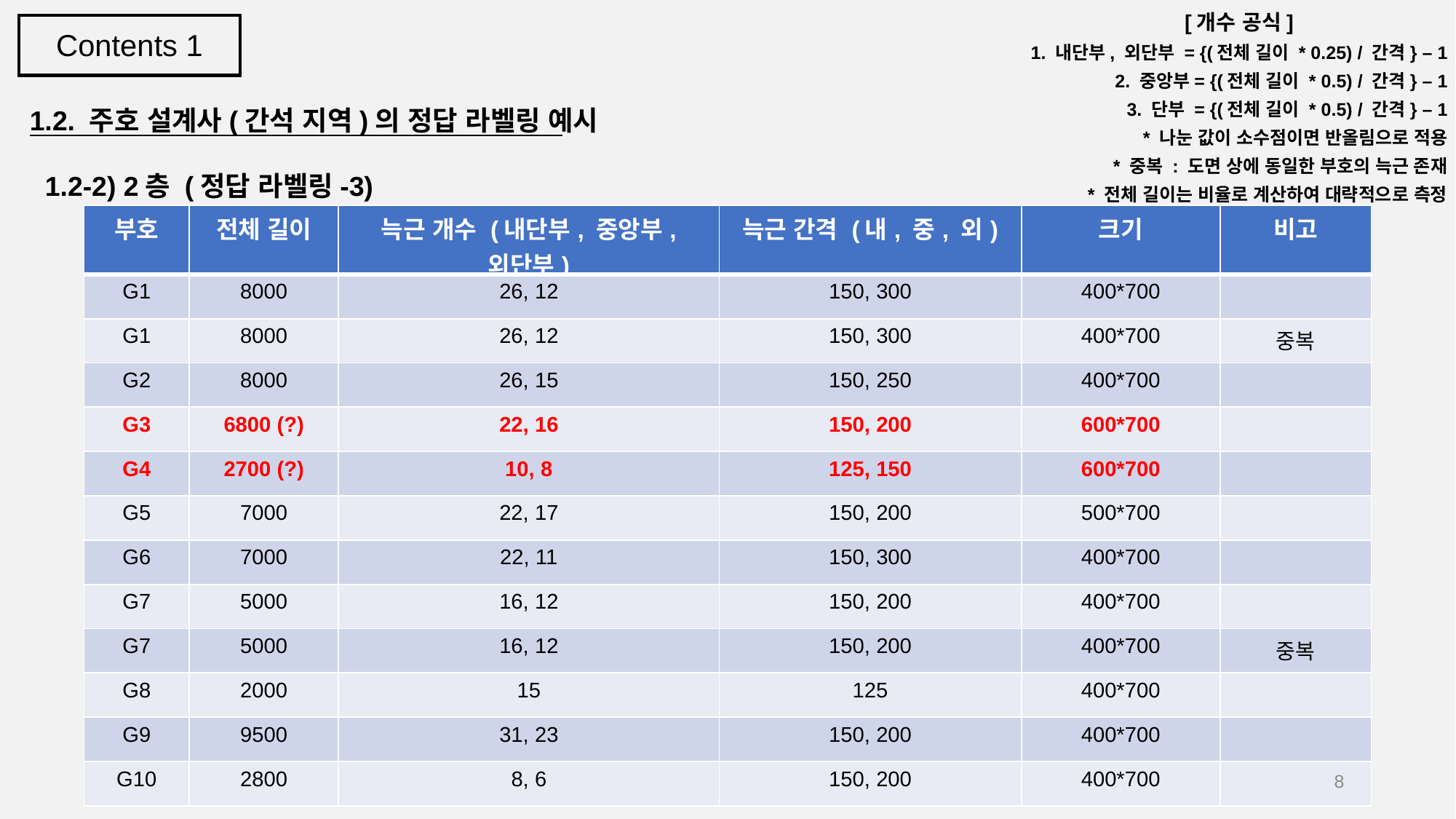

[개수 공식]
1. 내단부, 외단부 = {(전체 길이 * 0.25) / 간격} – 1
2. 중앙부= {(전체 길이 * 0.5) / 간격} – 1
3. 단부 = {(전체 길이 * 0.5) / 간격} – 1
* 나눈 값이 소수점이면 반올림으로 적용
* 중복 : 도면 상에 동일한 부호의 늑근 존재
* 전체 길이는 비율로 계산하여 대략적으로 측정

Contents 1
1.2. 주호 설계사(간석 지역)의 정답 라벨링 예시
  1.2-2) 2층 (정답 라벨링-3)
| 부호 | 전체 길이 | 늑근 개수 (내단부, 중앙부, 외단부) | 늑근 간격 (내, 중, 외) | 크기 | 비고 |
| --- | --- | --- | --- | --- | --- |
| G1 | 8000 | 26, 12 | 150, 300 | 400\*700 |  |
| G1 | 8000 | 26, 12 | 150, 300 | 400\*700 | 중복 |
| G2 | 8000 | 26, 15 | 150, 250 | 400\*700 |  |
| G3 | 6800 (?) | 22, 16 | 150, 200 | 600\*700 |  |
| G4 | 2700 (?) | 10, 8 | 125, 150 | 600\*700 |  |
| G5 | 7000 | 22, 17 | 150, 200 | 500\*700 |  |
| G6 | 7000 | 22, 11 | 150, 300 | 400\*700 |  |
| G7 | 5000 | 16, 12 | 150, 200 | 400\*700 |  |
| G7 | 5000 | 16, 12 | 150, 200 | 400\*700 | 중복 |
| G8 | 2000 | 15 | 125 | 400\*700 |  |
| G9 | 9500 | 31, 23 | 150, 200 | 400\*700 |  |
| G10 | 2800 | 8, 6 | 150, 200 | 400\*700 |  |
8